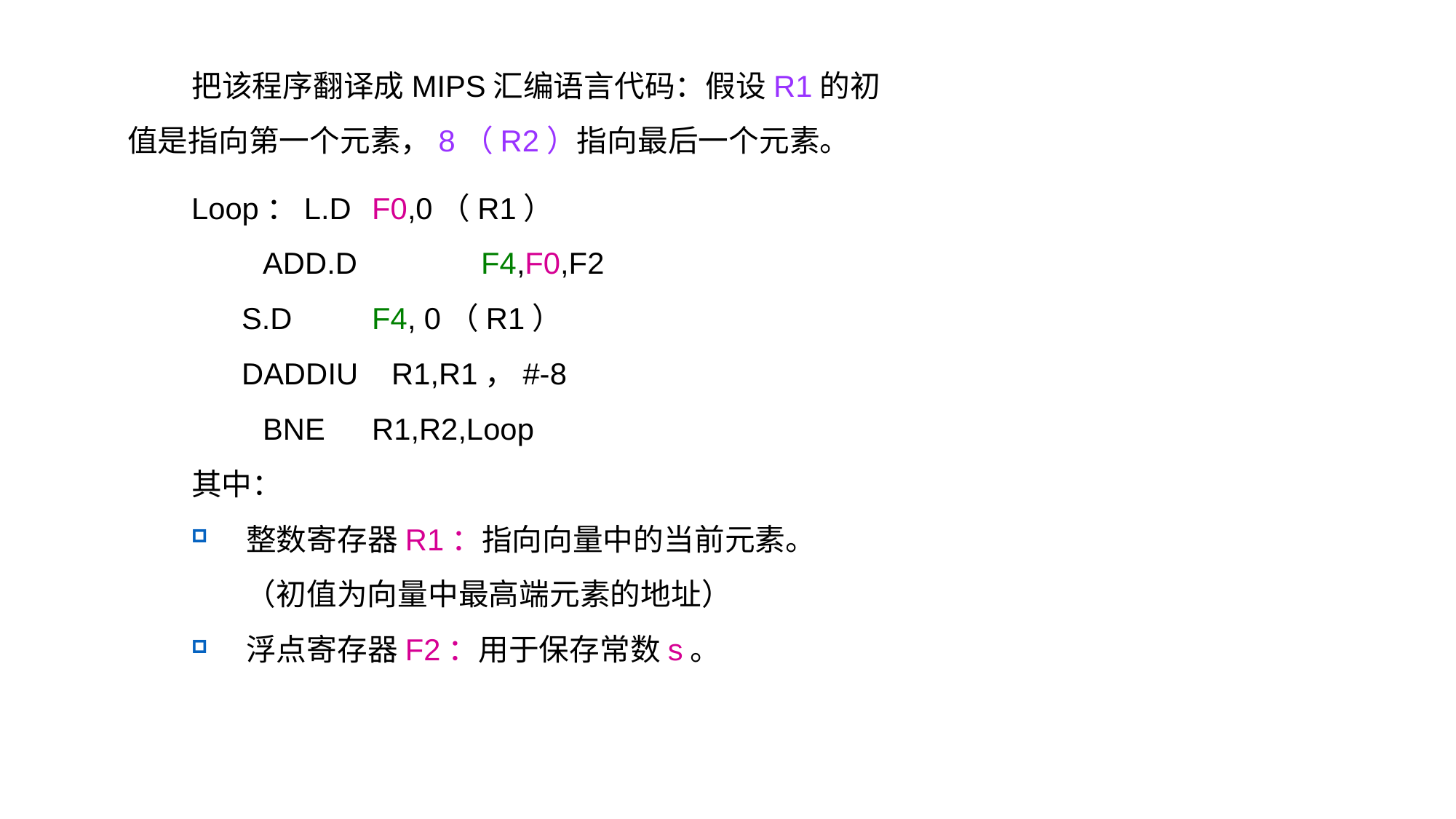

把该程序翻译成MIPS汇编语言代码：假设R1的初值是指向第一个元素，8（R2）指向最后一个元素。
Loop：L.D	  F0,0（R1）
	  ADD.D	  F4,F0,F2
      S.D	  F4, 0（R1）
      DADDIU    R1,R1，#-8
	  BNE	  R1,R2,Loop
其中：
整数寄存器R1：指向向量中的当前元素。
       （初值为向量中最高端元素的地址）
浮点寄存器F2：用于保存常数s。